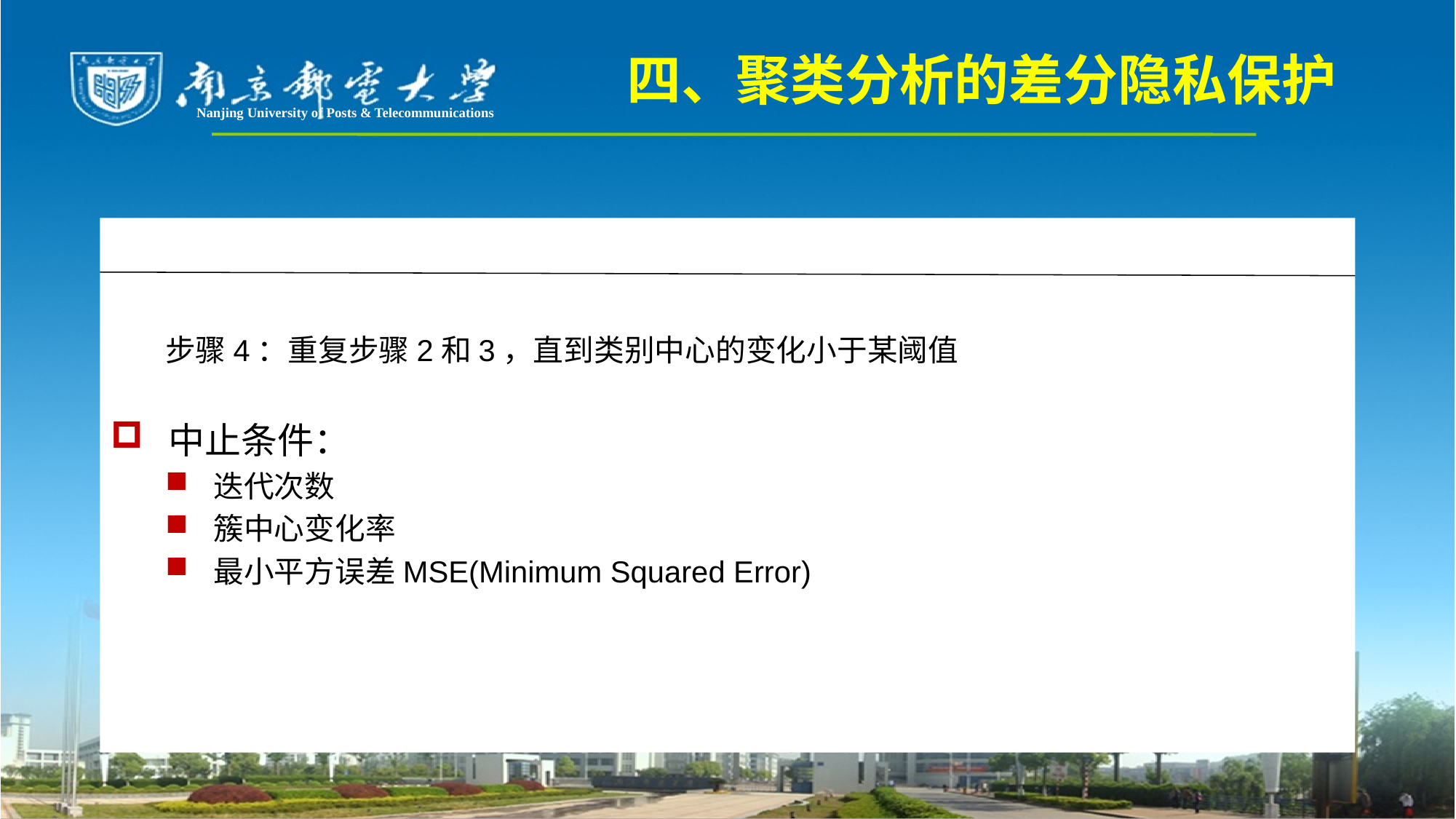

四、聚类分析的差分隐私保护
Nanjing University of Posts & Telecommunications

k-means聚类

步骤4：重复步骤2和3，直到类别中心的变化小于某阈值

 中止条件：
 迭代次数
 簇中心变化率
 最小平方误差MSE(Minimum Squared Error)